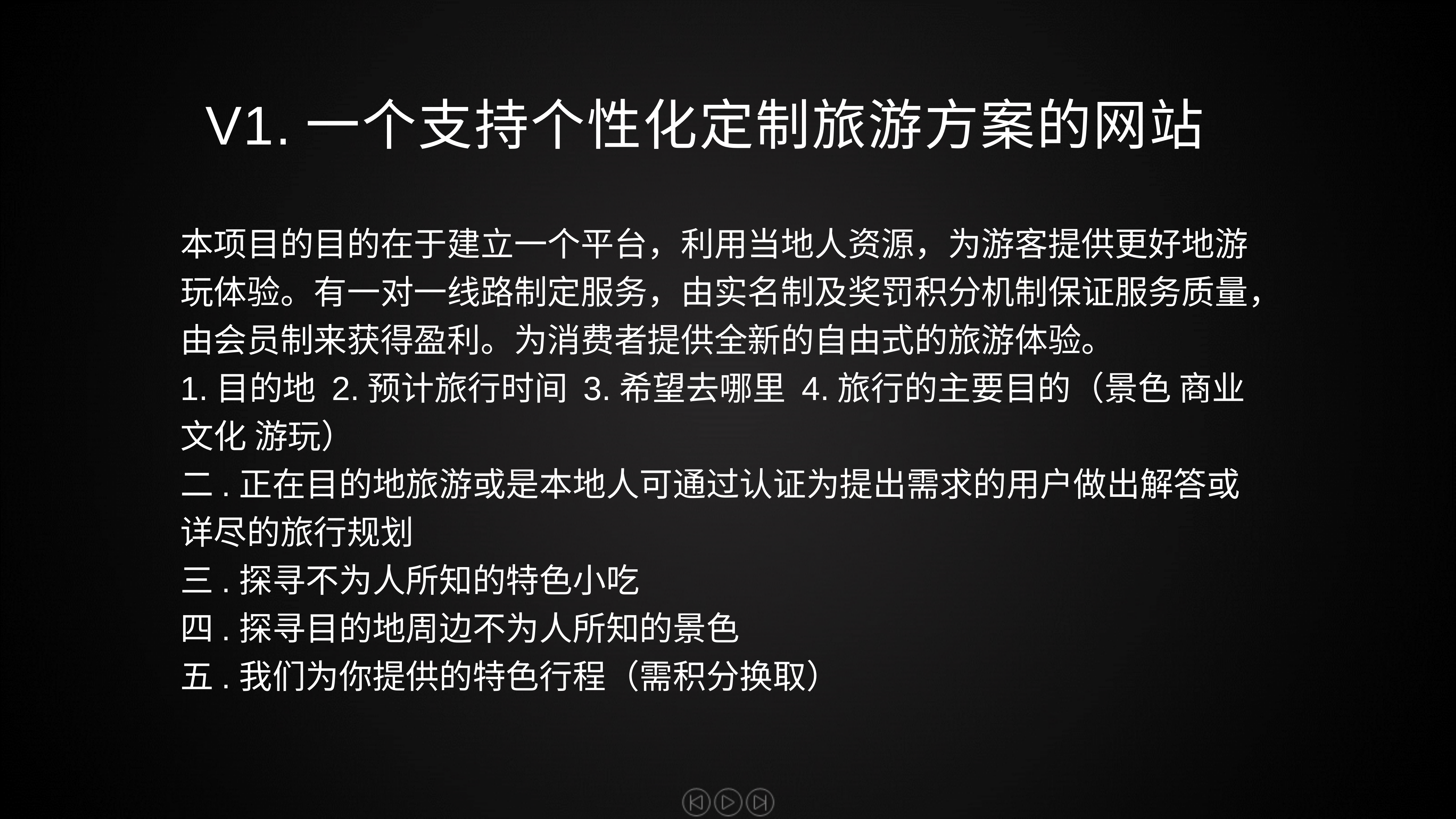

V1.一个支持个性化定制旅游方案的网站
本项目的目的在于建立一个平台，利用当地人资源，为游客提供更好地游玩体验。有一对一线路制定服务，由实名制及奖罚积分机制保证服务质量，由会员制来获得盈利。为消费者提供全新的自由式的旅游体验。
1.目的地 2.预计旅行时间 3.希望去哪里 4.旅行的主要目的（景色 商业 文化 游玩）
二.正在目的地旅游或是本地人可通过认证为提出需求的用户做出解答或详尽的旅行规划
三.探寻不为人所知的特色小吃
四.探寻目的地周边不为人所知的景色
五.我们为你提供的特色行程（需积分换取）